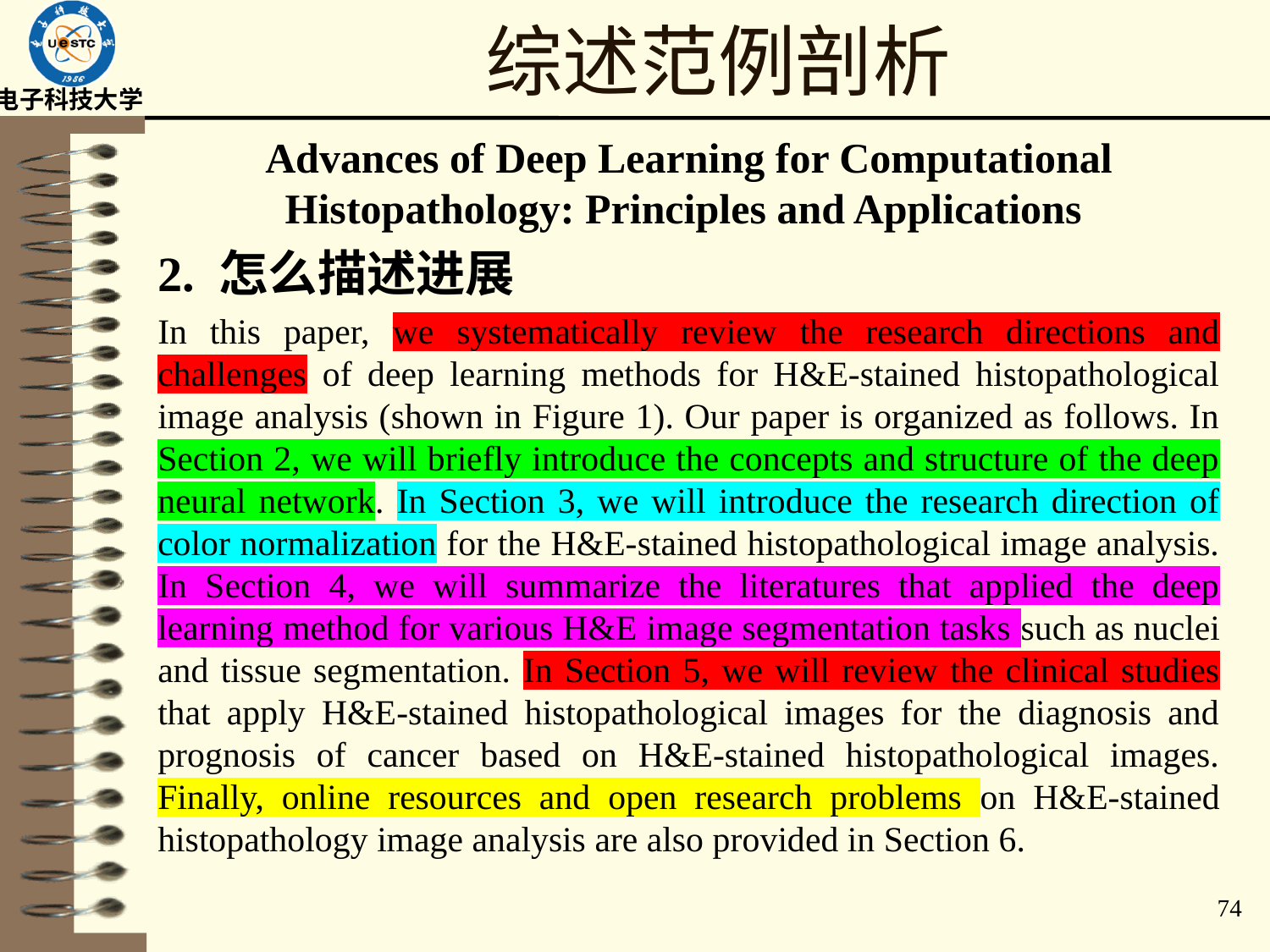

# 综述范例剖析
Advances of Deep Learning for Computational Histopathology: Principles and Applications
2. 怎么描述进展
In this paper, we systematically review the research directions and challenges of deep learning methods for H&E-stained histopathological image analysis (shown in Figure 1). Our paper is organized as follows. In Section 2, we will briefly introduce the concepts and structure of the deep neural network. In Section 3, we will introduce the research direction of color normalization for the H&E-stained histopathological image analysis. In Section 4, we will summarize the literatures that applied the deep learning method for various H&E image segmentation tasks such as nuclei and tissue segmentation. In Section 5, we will review the clinical studies that apply H&E-stained histopathological images for the diagnosis and prognosis of cancer based on H&E-stained histopathological images. Finally, online resources and open research problems on H&E-stained histopathology image analysis are also provided in Section 6.
74